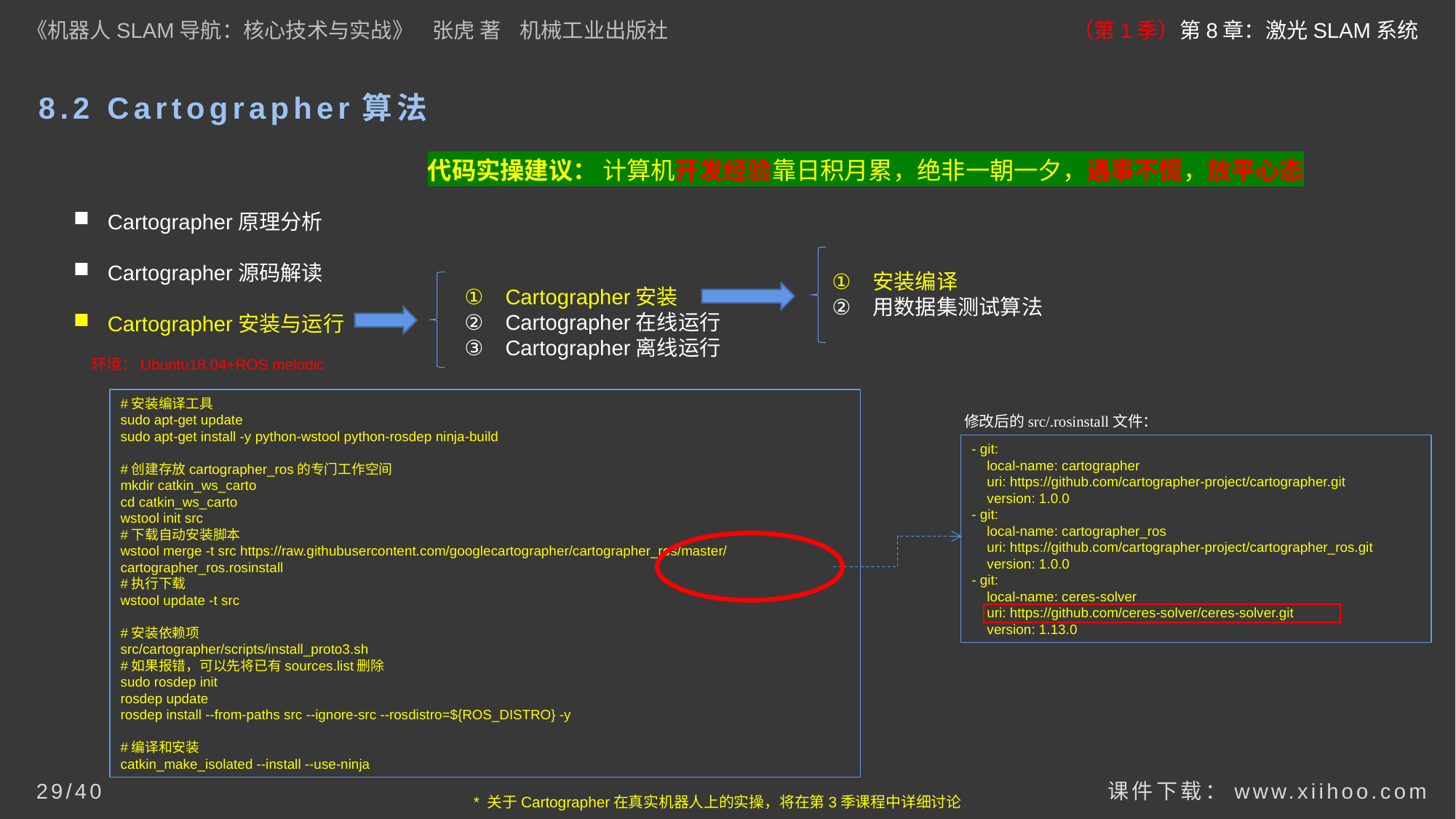

《机器人SLAM导航：核心技术与实战》    张虎 著    机械工业出版社
（第1季）第8章：激光SLAM系统
# 8.2 Cartographer算法
代码实操建议： 计算机开发经验靠日积月累，绝非一朝一夕，遇事不慌，放平心态
Cartographer原理分析
Cartographer源码解读
Cartographer安装与运行

安装编译
用数据集测试算法

Cartographer安装
Cartographer在线运行
Cartographer离线运行

环境：Ubuntu18.04+ROS melodic
#安装编译工具
sudo apt-get update
sudo apt-get install -y python-wstool python-rosdep ninja-build

#创建存放cartographer_ros的专门工作空间
mkdir catkin_ws_carto
cd catkin_ws_carto
wstool init src
#下载自动安装脚本
wstool merge -t src https://raw.githubusercontent.com/googlecartographer/cartographer_ros/master/cartographer_ros.rosinstall
#执行下载
wstool update -t src

#安装依赖项
src/cartographer/scripts/install_proto3.sh
#如果报错，可以先将已有sources.list删除
sudo rosdep init
rosdep update
rosdep install --from-paths src --ignore-src --rosdistro=${ROS_DISTRO} -y

#编译和安装
catkin_make_isolated --install --use-ninja
修改后的src/.rosinstall文件：
- git:
    local-name: cartographer
    uri: https://github.com/cartographer-project/cartographer.git
    version: 1.0.0
- git:
    local-name: cartographer_ros
    uri: https://github.com/cartographer-project/cartographer_ros.git
    version: 1.0.0
- git:
    local-name: ceres-solver
    uri: https://github.com/ceres-solver/ceres-solver.git
    version: 1.13.0

课件下载：www.xiihoo.com
29/40
* 关于Cartographer在真实机器人上的实操，将在第3季课程中详细讨论